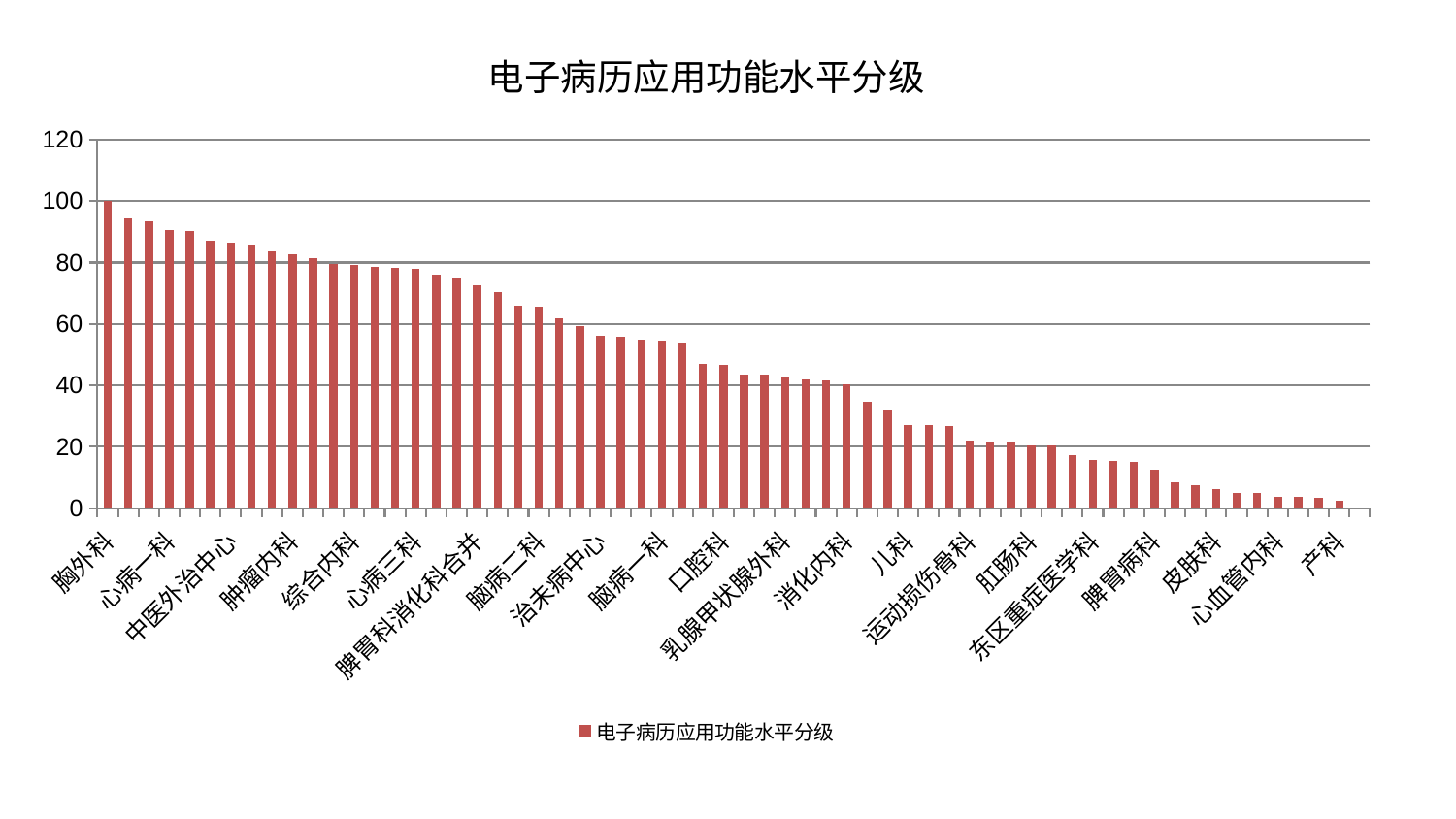

### Chart: 电子病历应用功能水平分级

| Category | 电子病历应用功能水平分级 |
|---|---|
| 胸外科 | 100.0 |
| 显微骨科 | 94.29804219676726 |
| 心病二科 | 93.36139878355752 |
| 心病一科 | 90.4833650538696 |
| 推拿科 | 90.3548596606688 |
| 重症医学科 | 87.22253739587266 |
| 中医外治中心 | 86.60326633000551 |
| 中医经典科 | 85.8517448722198 |
| 妇二科 | 83.76393932993908 |
| 肿瘤内科 | 82.82595224489428 |
| 脊柱骨科 | 81.3856292972369 |
| 血液科 | 79.44755663477505 |
| 综合内科 | 79.3342194247321 |
| 妇科 | 78.5528061997683 |
| 呼吸内科 | 78.15764264185539 |
| 心病三科 | 78.03247039282844 |
| 普通外科 | 76.09526611059471 |
| 妇科妇二科合并 | 74.8709816365152 |
| 脾胃科消化科合并 | 72.44117278297266 |
| 心病四科 | 70.32022240189636 |
| 身心医学科 | 66.0946158084694 |
| 脑病二科 | 65.5041087621419 |
| 美容皮肤科 | 61.76288102081575 |
| 神经外科 | 59.441733642674144 |
| 治未病中心 | 56.02377610737868 |
| 微创骨科 | 55.71226149611597 |
| 泌尿外科 | 55.00954150942576 |
| 脑病一科 | 54.70835486650534 |
| 耳鼻喉科 | 53.8365329418704 |
| 小儿骨科 | 46.90914939852522 |
| 口腔科 | 46.71678521042831 |
| 医院 | 43.688757319345314 |
| 骨科 | 43.63488155925218 |
| 乳腺甲状腺外科 | 42.976222452465386 |
| 男科 | 41.90036238382534 |
| 肾病科 | 41.59957284536343 |
| 消化内科 | 40.48610634159771 |
| 眼科 | 34.53333995475824 |
| 神经内科 | 31.722920304701162 |
| 儿科 | 27.20715662928535 |
| 针灸科 | 27.14712211360075 |
| 康复科 | 26.64403295231358 |
| 运动损伤骨科 | 22.083816440592212 |
| 东区肾病科 | 21.684825293119857 |
| 内分泌科 | 21.477618748443117 |
| 肛肠科 | 20.534004744226873 |
| 小儿推拿科 | 20.314491359948697 |
| 风湿病科 | 17.379361194812386 |
| 东区重症医学科 | 15.7718847939956 |
| 肾脏内科 | 15.571203146984413 |
| 周围血管科 | 15.151681374365031 |
| 脾胃病科 | 12.601953077729037 |
| 关节骨科 | 8.311532855020399 |
| 西区重症医学科 | 7.6649918161752595 |
| 皮肤科 | 6.2184901876082845 |
| 创伤骨科 | 5.139720538192169 |
| 脑病三科 | 4.929292449837845 |
| 心血管内科 | 3.7641468716355146 |
| 老年医学科 | 3.677569733478135 |
| 肝病科 | 3.257267739937251 |
| 产科 | 2.3227726334687886 |
| 肝胆外科 | 0.38430895591892866 |
23